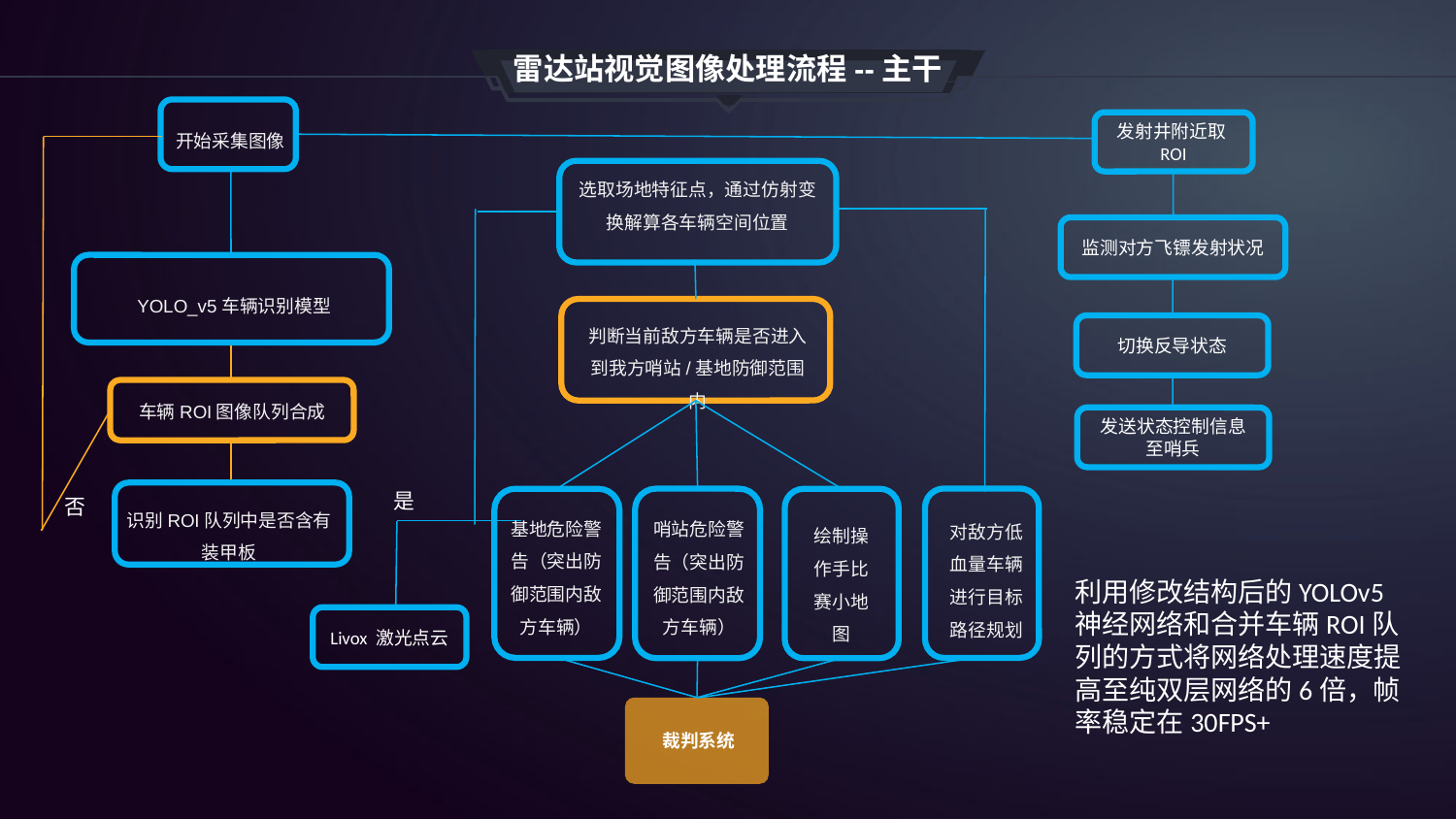

雷达站视觉图像处理流程--主干

开始采集图像
发射井附近取ROI
监测对方飞镖发射状况
切换反导状态
发送状态控制信息至哨兵

YOLO_v5车辆识别模型

车辆ROI图像队列合成

识别ROI队列中是否含有装甲板
否
选取场地特征点，通过仿射变换解算各车辆空间位置

绘制操作手比赛小地图

判断当前敌方车辆是否进入到我方哨站/基地防御范围内

基地危险警告（突出防御范围内敌方车辆）

哨站危险警告（突出防御范围内敌方车辆）

裁判系统
是
Livox 激光点云

对敌方低血量车辆进行目标路径规划
利用修改结构后的YOLOv5神经网络和合并车辆ROI队列的方式将网络处理速度提高至纯双层网络的6倍，帧率稳定在30FPS+